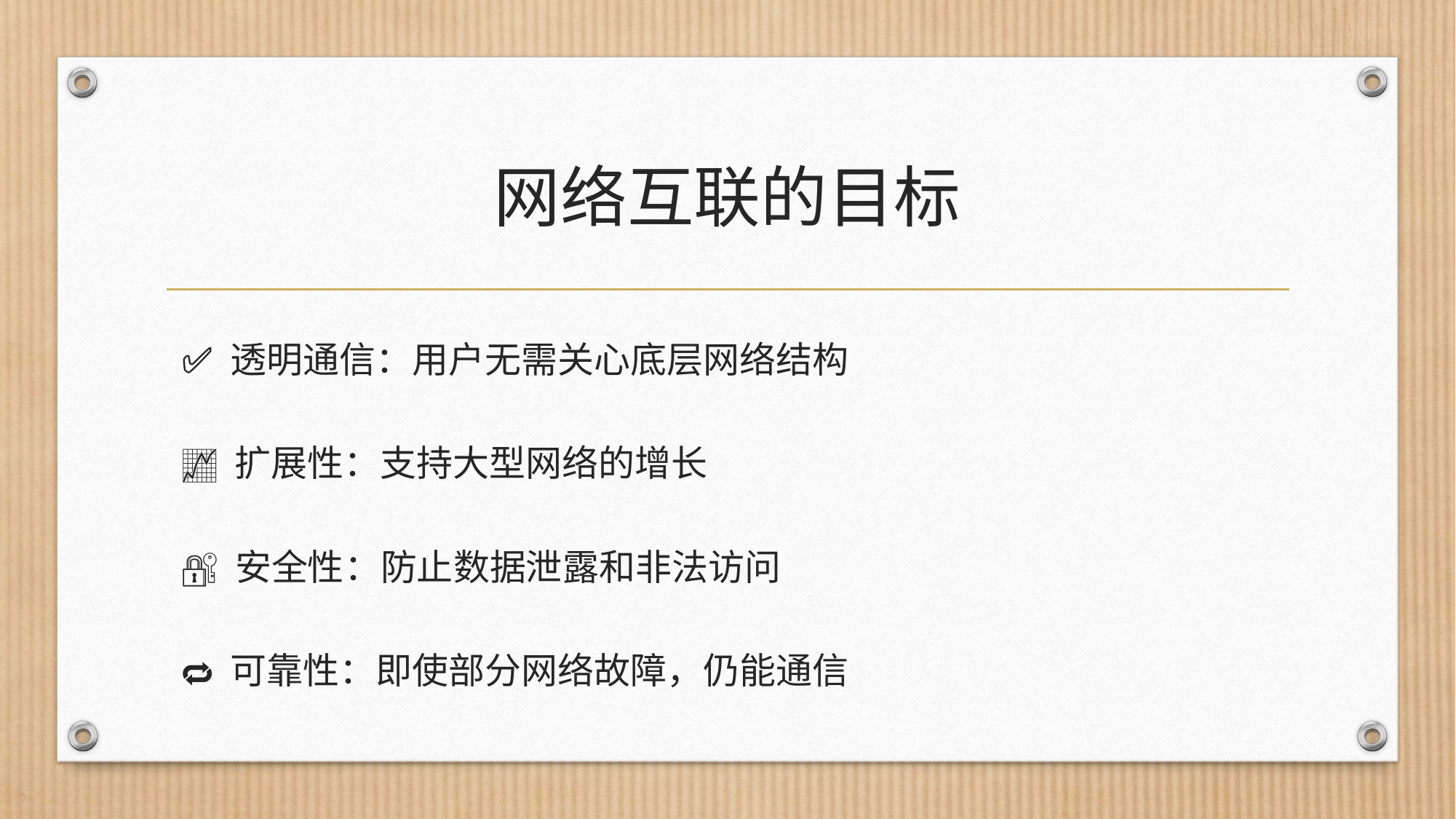

# 网络互联的目标
✅ 透明通信：用户无需关心底层网络结构
📈 扩展性：支持大型网络的增长
🔐 安全性：防止数据泄露和非法访问
🔁 可靠性：即使部分网络故障，仍能通信